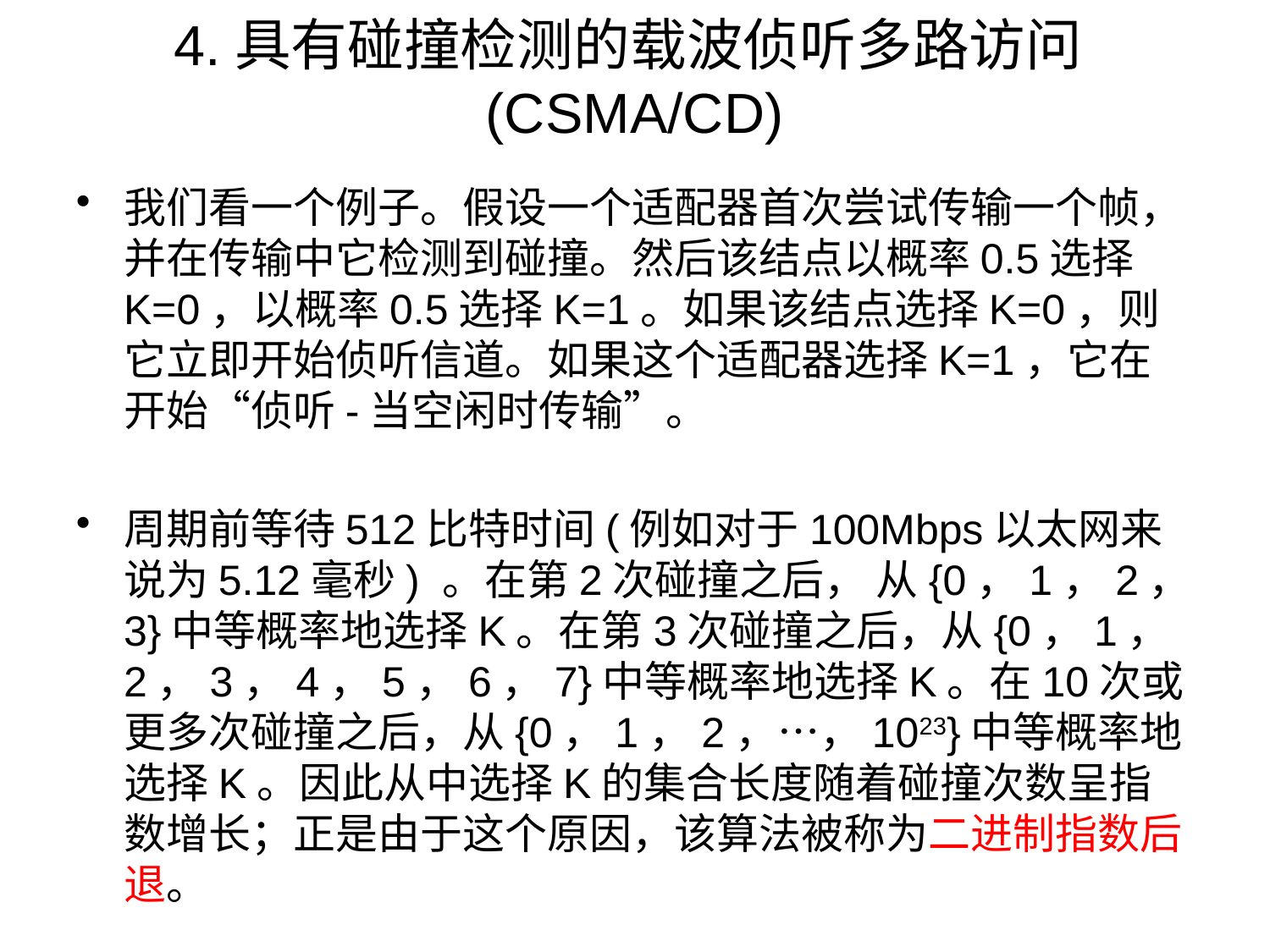

# 4.具有碰撞检测的载波侦听多路访问(CSMA/CD)
我们看一个例子。假设一个适配器首次尝试传输一个帧，并在传输中它检测到碰撞。然后该结点以概率0.5选择K=0，以概率0.5选择K=1。如果该结点选择K=0，则它立即开始侦听信道。如果这个适配器选择K=1，它在开始“侦听-当空闲时传输”。

周期前等待512比特时间(例如对于100Mbps以太网来说为5.12毫秒) 。在第2次碰撞之后， 从{0，1，2，3}中等概率地选择K。在第3次碰撞之后，从{0，1，2，3，4，5，6，7}中等概率地选择K。在10次或更多次碰撞之后，从{0，1，2，…，1023}中等概率地选择K。因此从中选择K的集合长度随着碰撞次数呈指数增长；正是由于这个原因，该算法被称为二进制指数后退。